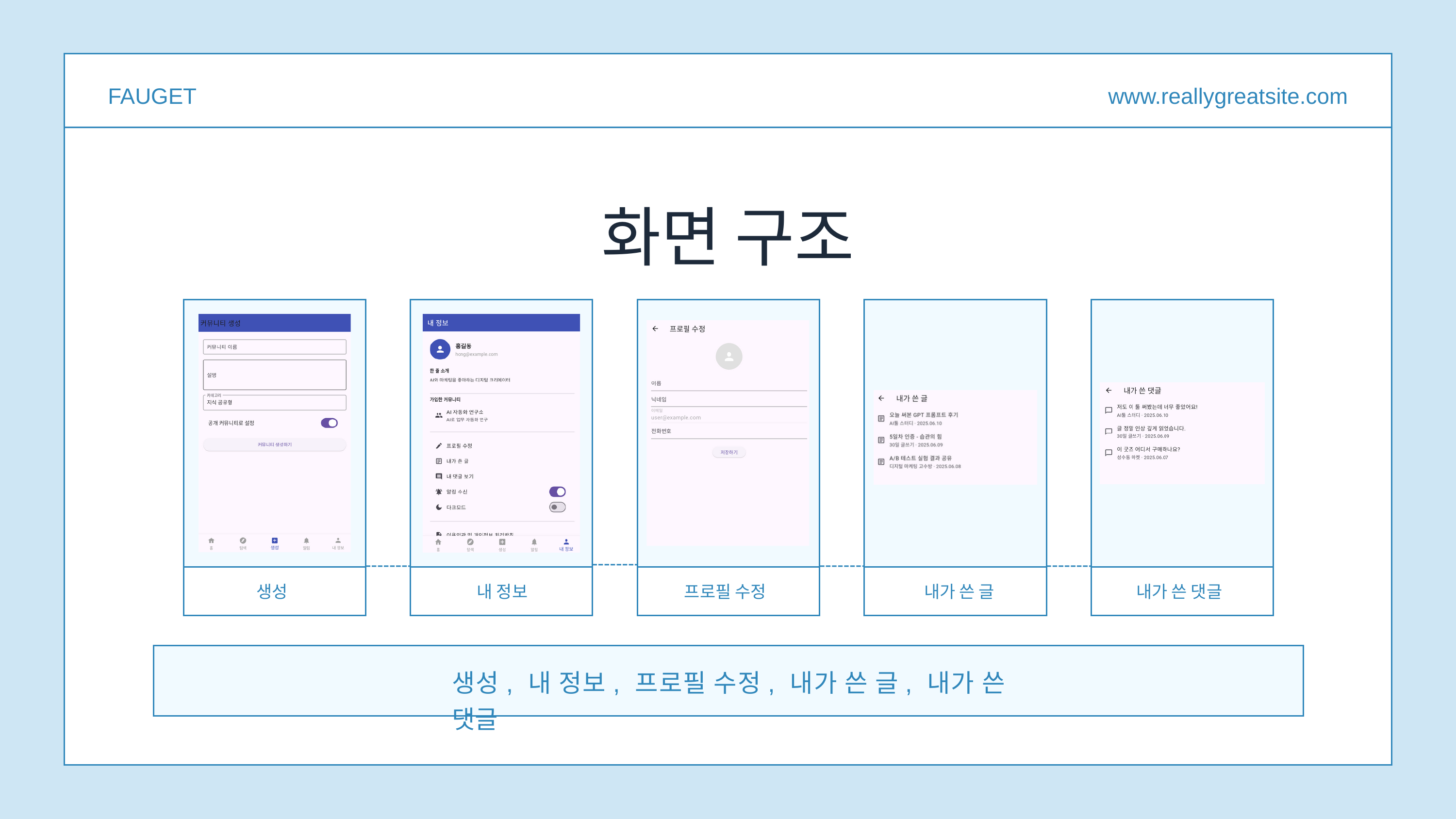

FAUGET
www.reallygreatsite.com

화면 구조

생성
내 정보
프로필 수정
내가 쓴 글
내가 쓴 댓글

생성, 내 정보, 프로필 수정, 내가 쓴 글, 내가 쓴 댓글